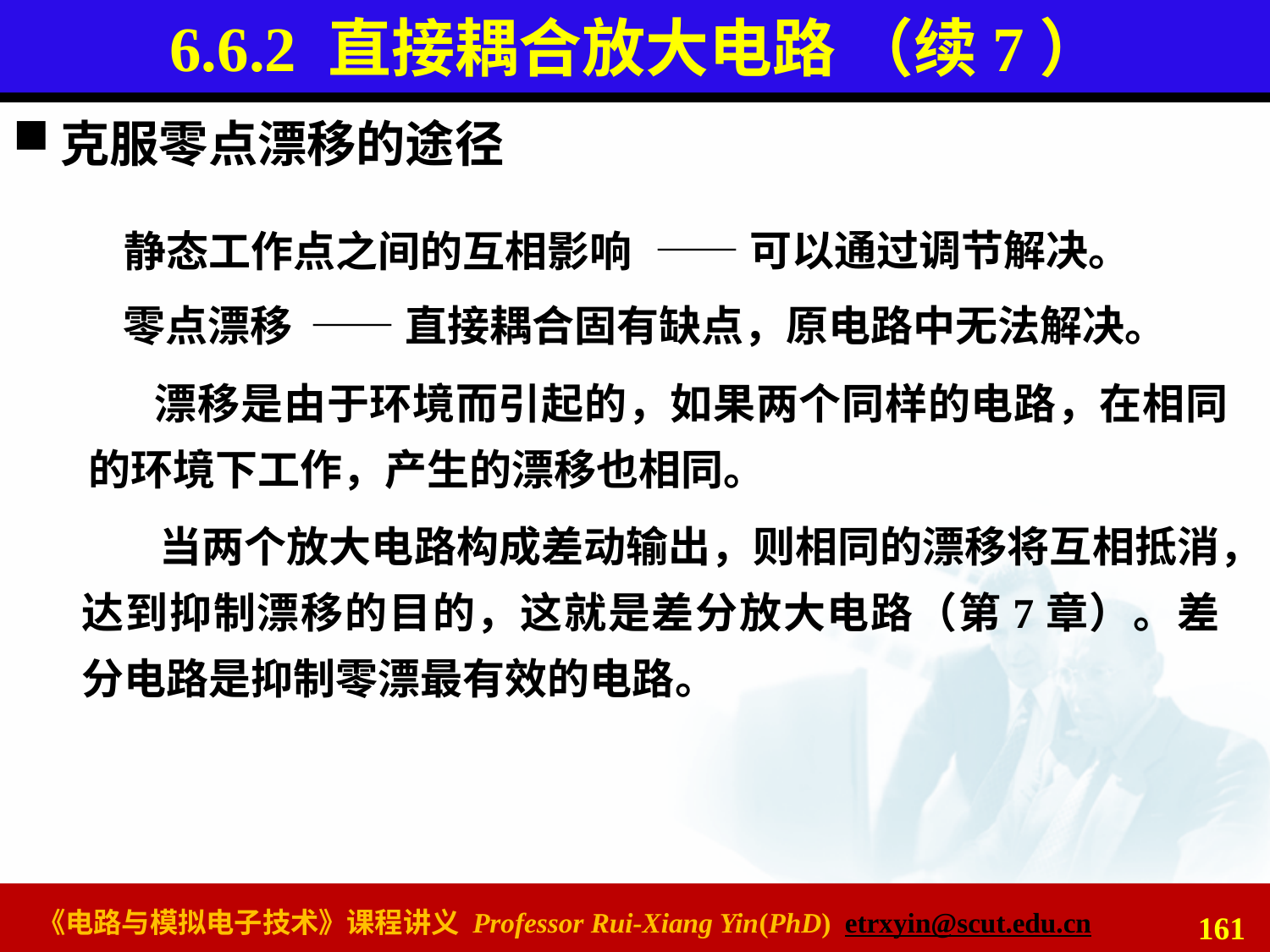

# 6.6.2 直接耦合放大电路 （续7）
克服零点漂移的途径

——可以通过调节解决。
静态工作点之间的互相影响
零点漂移
——直接耦合固有缺点，原电路中无法解决。
漂移是由于环境而引起的，如果两个同样的电路，在相同的环境下工作，产生的漂移也相同。
       当两个放大电路构成差动输出，则相同的漂移将互相抵消，达到抑制漂移的目的，这就是差分放大电路（第7章）。差分电路是抑制零漂最有效的电路。
161